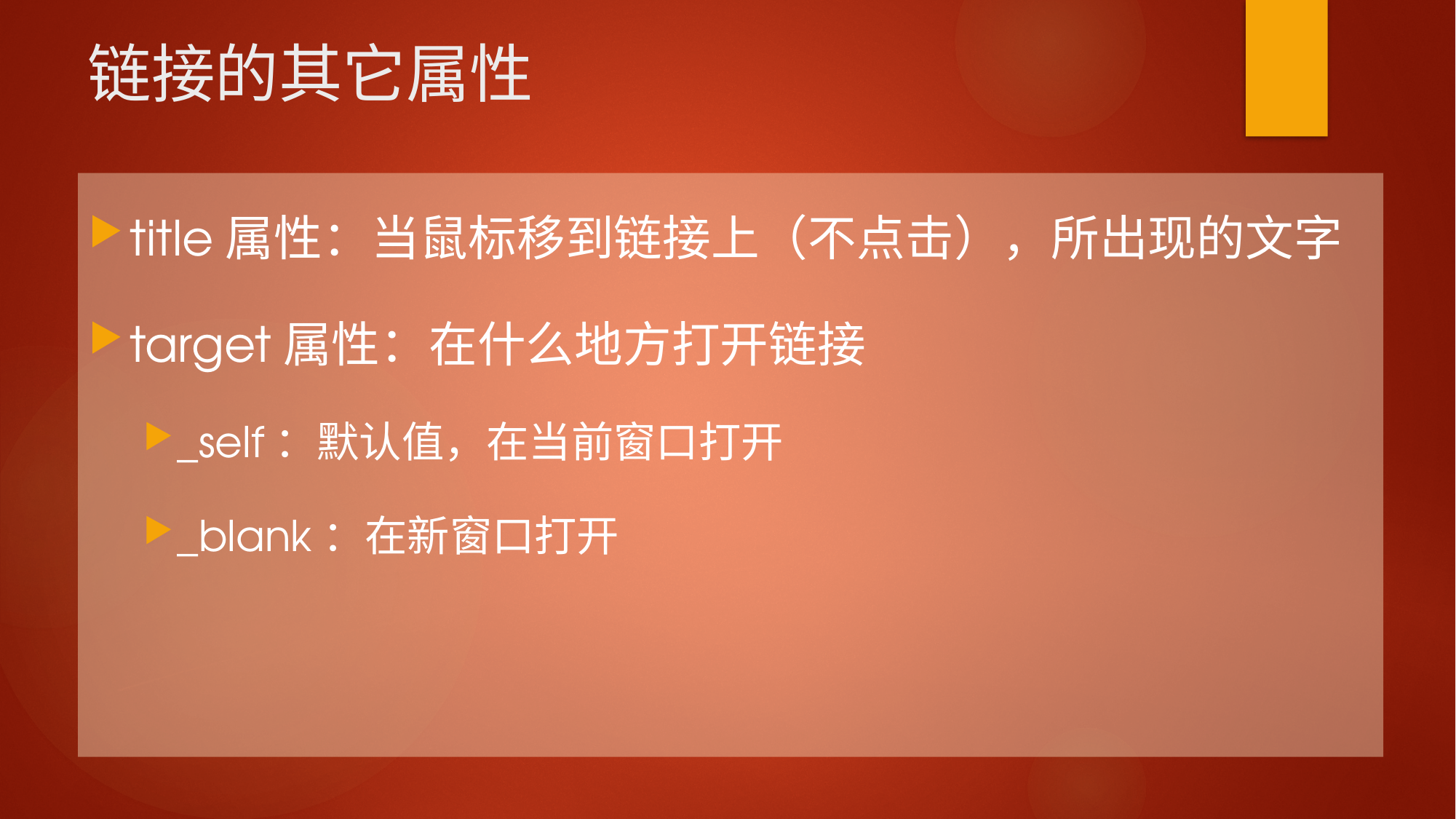

# 链接的其它属性
title属性：当鼠标移到链接上（不点击），所出现的文字
target属性：在什么地方打开链接
_self：默认值，在当前窗口打开
_blank：在新窗口打开